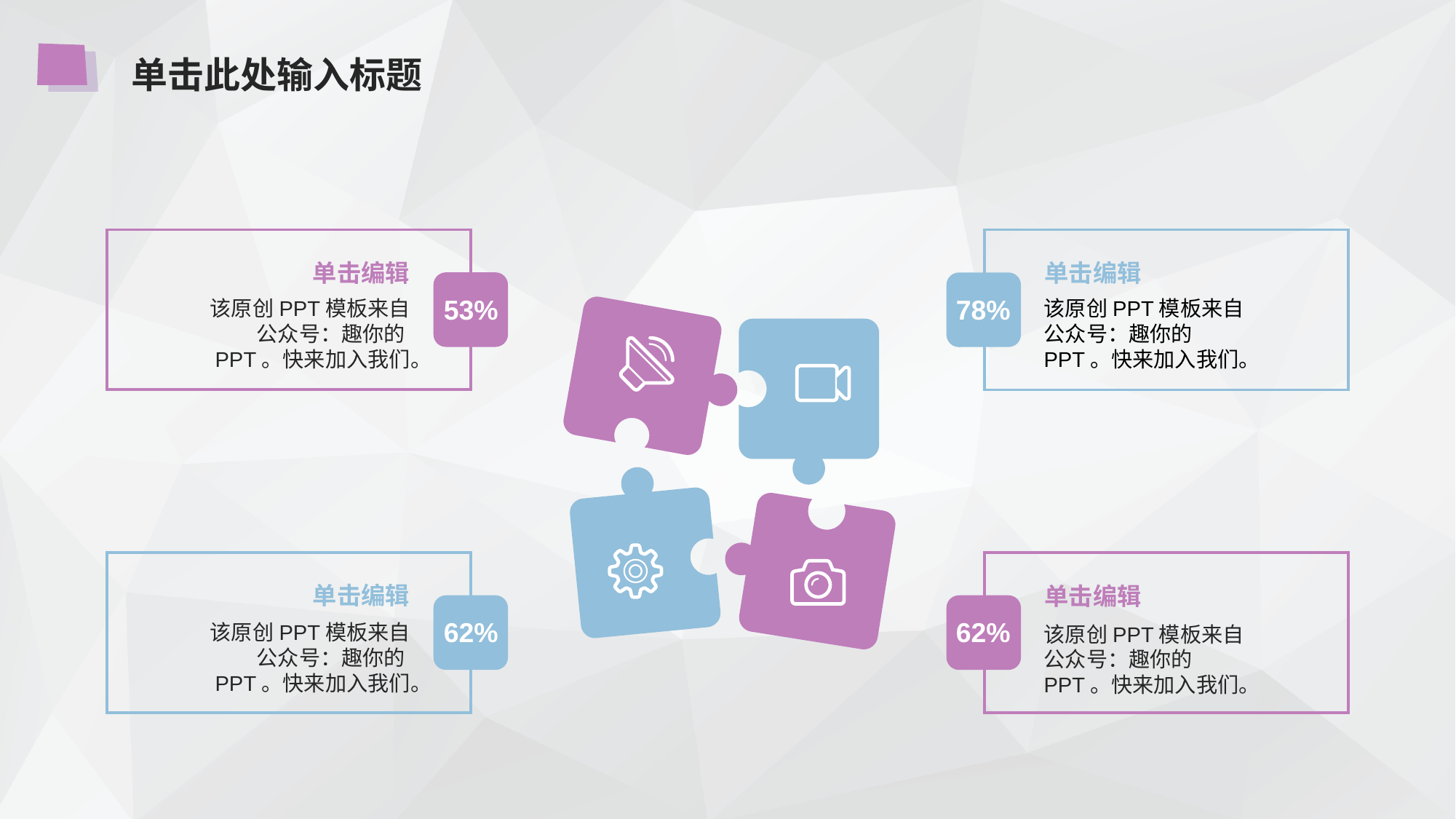

单击此处输入标题

单击编辑
单击编辑

53%
78%
该原创PPT模板来自公众号：趣你的PPT。快来加入我们。
该原创PPT模板来自公众号：趣你的PPT。快来加入我们。

单击编辑
单击编辑

62%
62%
该原创PPT模板来自公众号：趣你的PPT。快来加入我们。
该原创PPT模板来自公众号：趣你的PPT。快来加入我们。